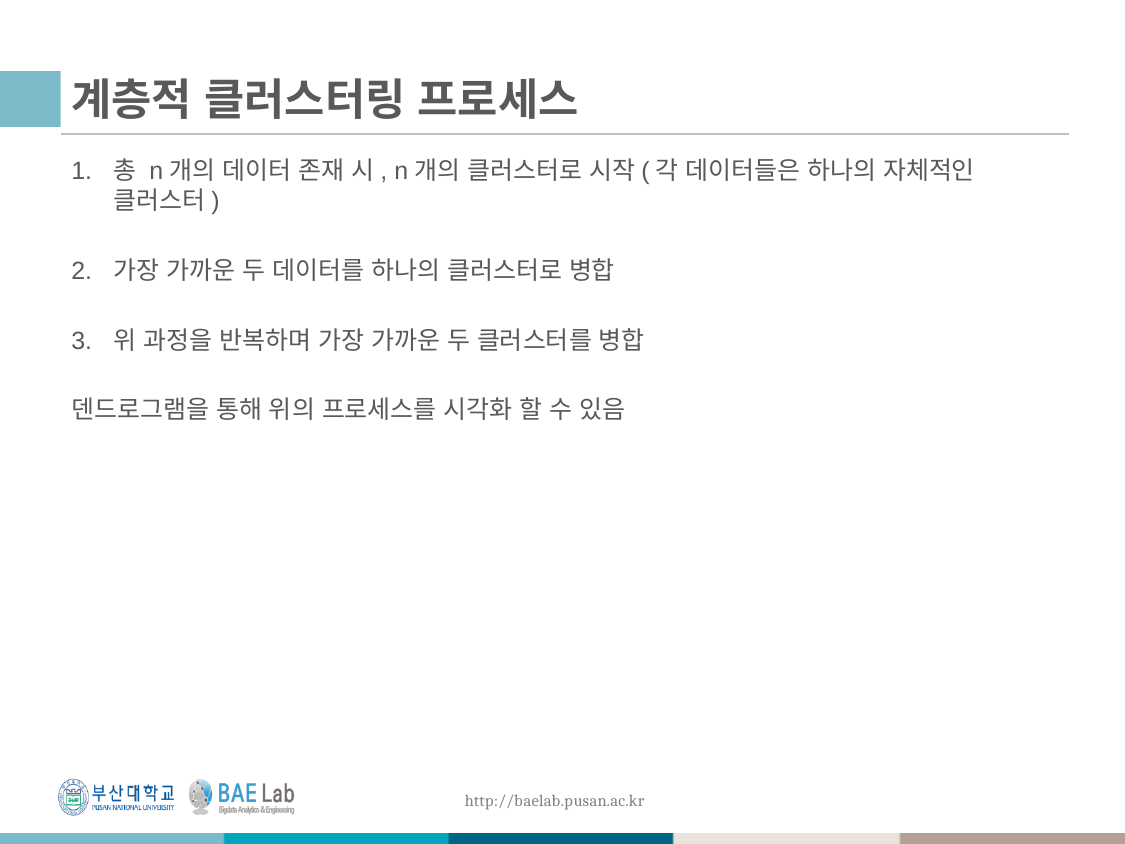

# 계층적 클러스터링 프로세스
총 n개의 데이터 존재 시, n개의 클러스터로 시작(각 데이터들은 하나의 자체적인 클러스터)

가장 가까운 두 데이터를 하나의 클러스터로 병합

위 과정을 반복하며 가장 가까운 두 클러스터를 병합

덴드로그램을 통해 위의 프로세스를 시각화 할 수 있음